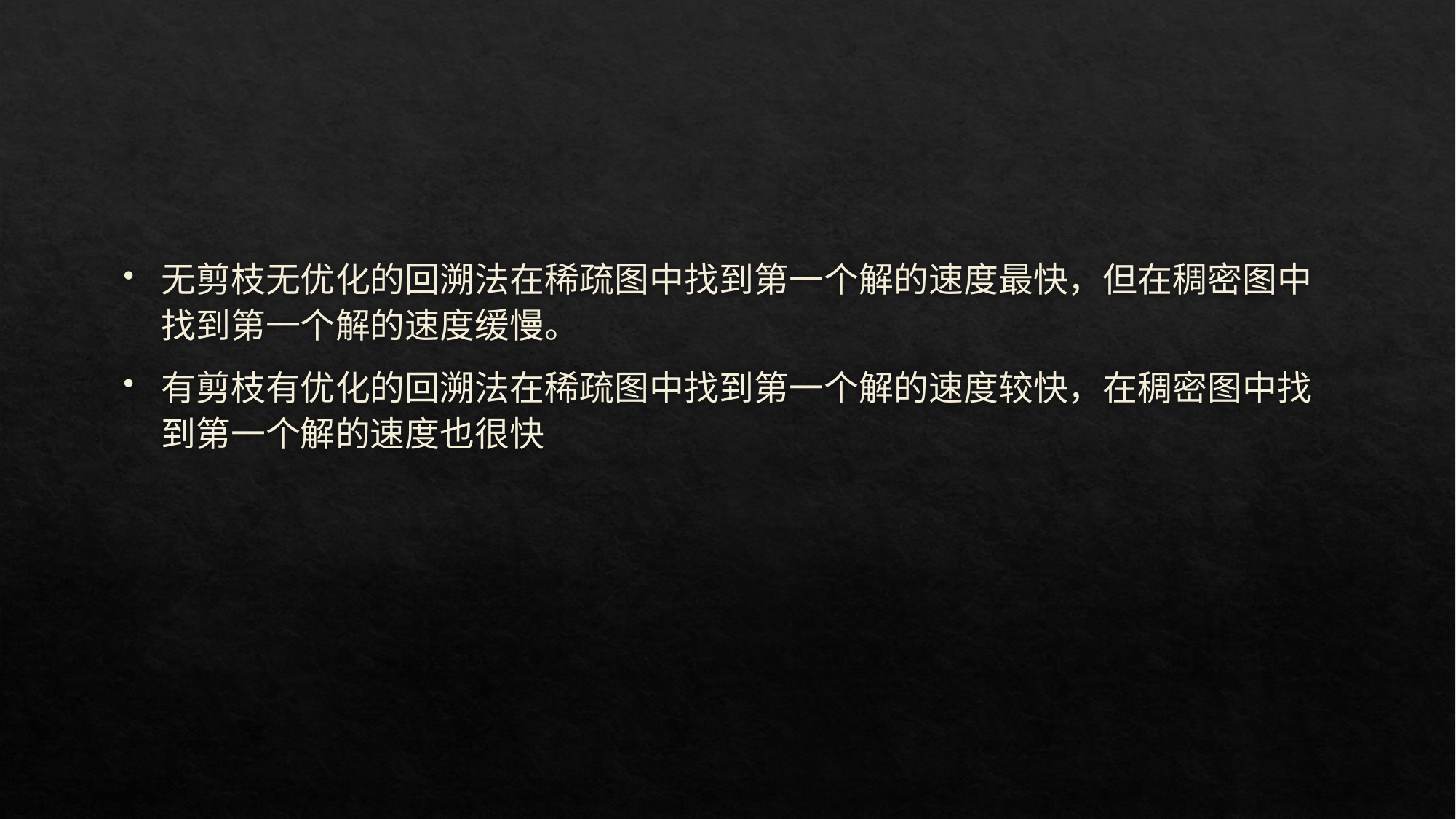

无剪枝无优化的回溯法在稀疏图中找到第一个解的速度最快，但在稠密图中找到第一个解的速度缓慢。
有剪枝有优化的回溯法在稀疏图中找到第一个解的速度较快，在稠密图中找到第一个解的速度也很快